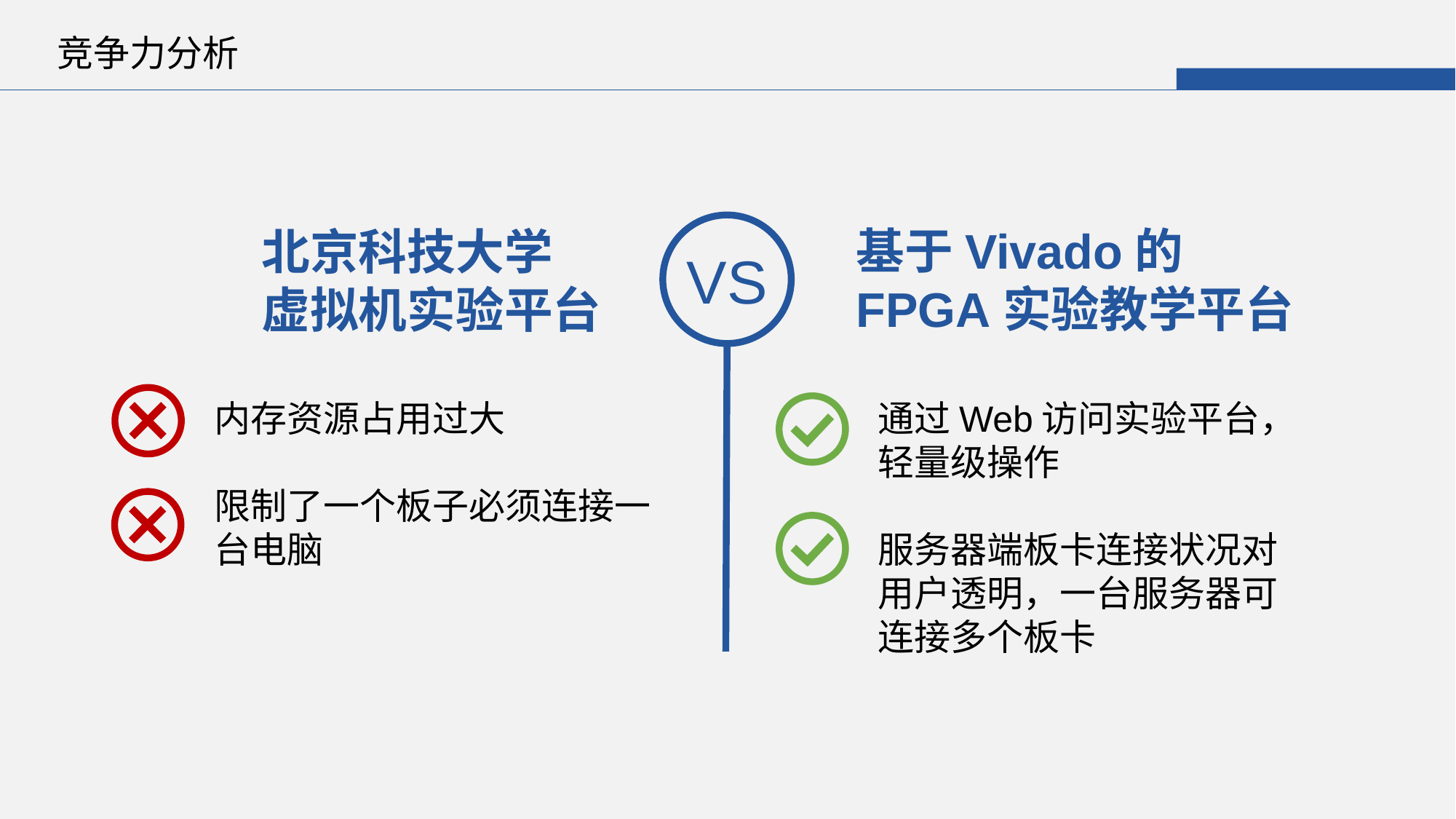

竞争力分析
基于Vivado的FPGA实验教学平台

VS
北京科技大学
虚拟机实验平台

内存资源占用过大

限制了一个板子必须连接一台电脑
通过Web访问实验平台，轻量级操作

服务器端板卡连接状况对用户透明，一台服务器可连接多个板卡